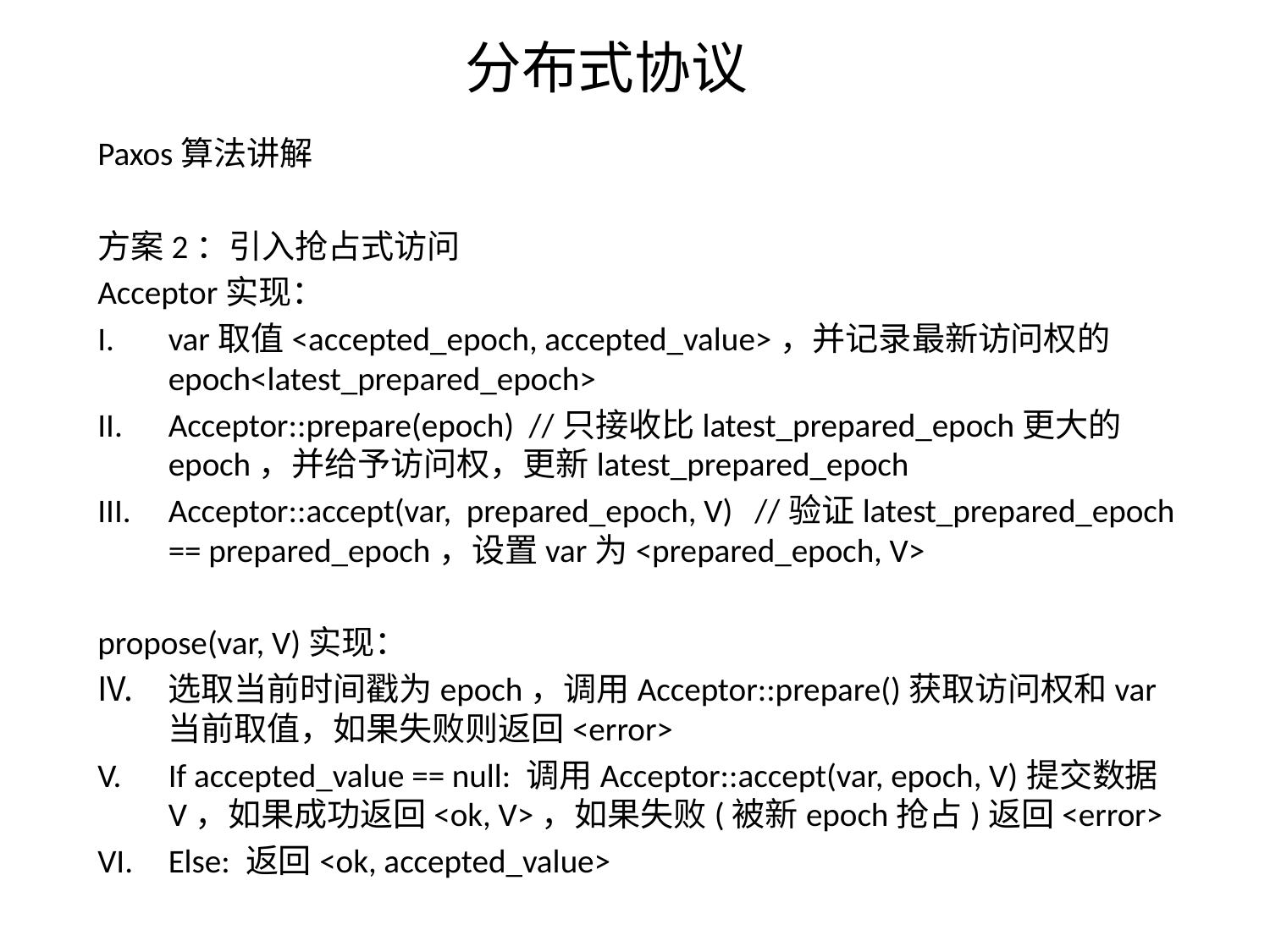

# 分布式协议
Paxos算法讲解

方案2：引入抢占式访问
Acceptor实现：
var取值<accepted_epoch, accepted_value>，并记录最新访问权的epoch<latest_prepared_epoch>
Acceptor::prepare(epoch)  //只接收比latest_prepared_epoch更大的epoch，并给予访问权，更新latest_prepared_epoch
Acceptor::accept(var,  prepared_epoch, V)   //验证latest_prepared_epoch == prepared_epoch，设置var为<prepared_epoch, V>

propose(var, V)实现：
选取当前时间戳为epoch，调用Acceptor::prepare()获取访问权和var当前取值，如果失败则返回<error>
If accepted_value == null: 调用Acceptor::accept(var, epoch, V)提交数据V，如果成功返回<ok, V>，如果失败(被新epoch抢占)返回<error>
Else: 返回<ok, accepted_value>